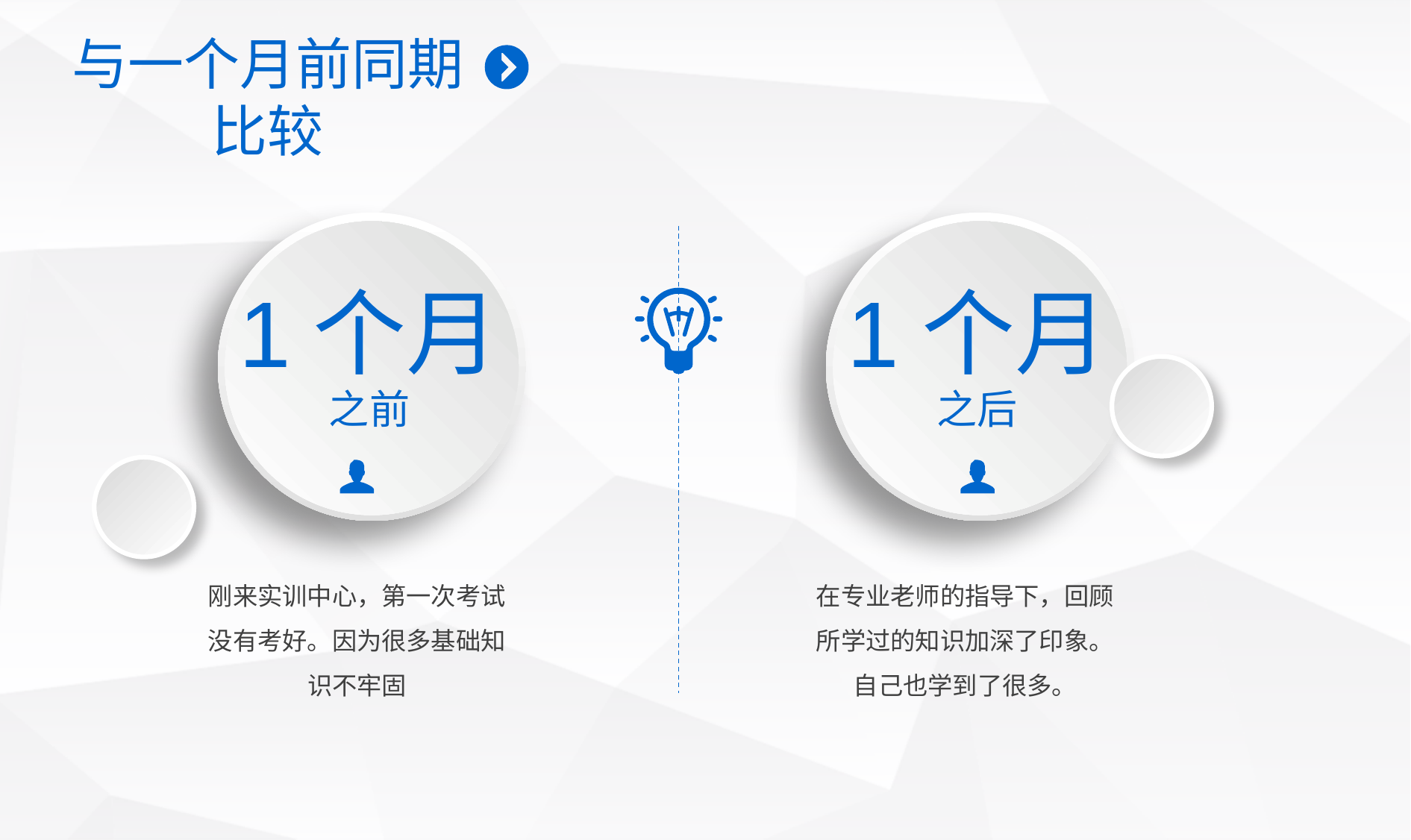

与一个月前同期比较

1个月
之前

1个月
之后

刚来实训中心，第一次考试没有考好。因为很多基础知识不牢固
在专业老师的指导下，回顾所学过的知识加深了印象。自己也学到了很多。